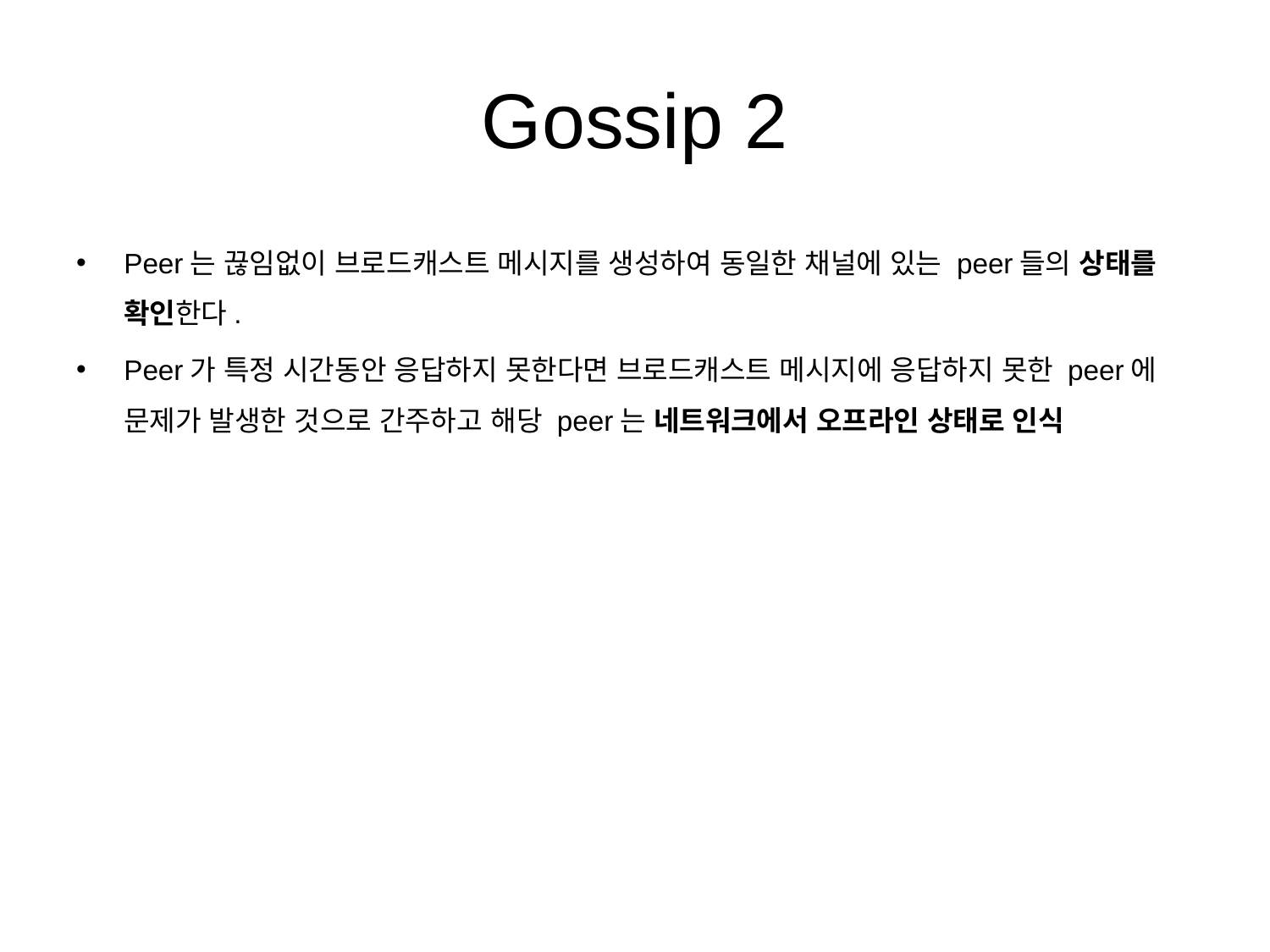

# Gossip 2
Peer는 끊임없이 브로드캐스트 메시지를 생성하여 동일한 채널에 있는 peer들의 상태를 확인한다.
Peer가 특정 시간동안 응답하지 못한다면 브로드캐스트 메시지에 응답하지 못한 peer에 문제가 발생한 것으로 간주하고 해당 peer는 네트워크에서 오프라인 상태로 인식